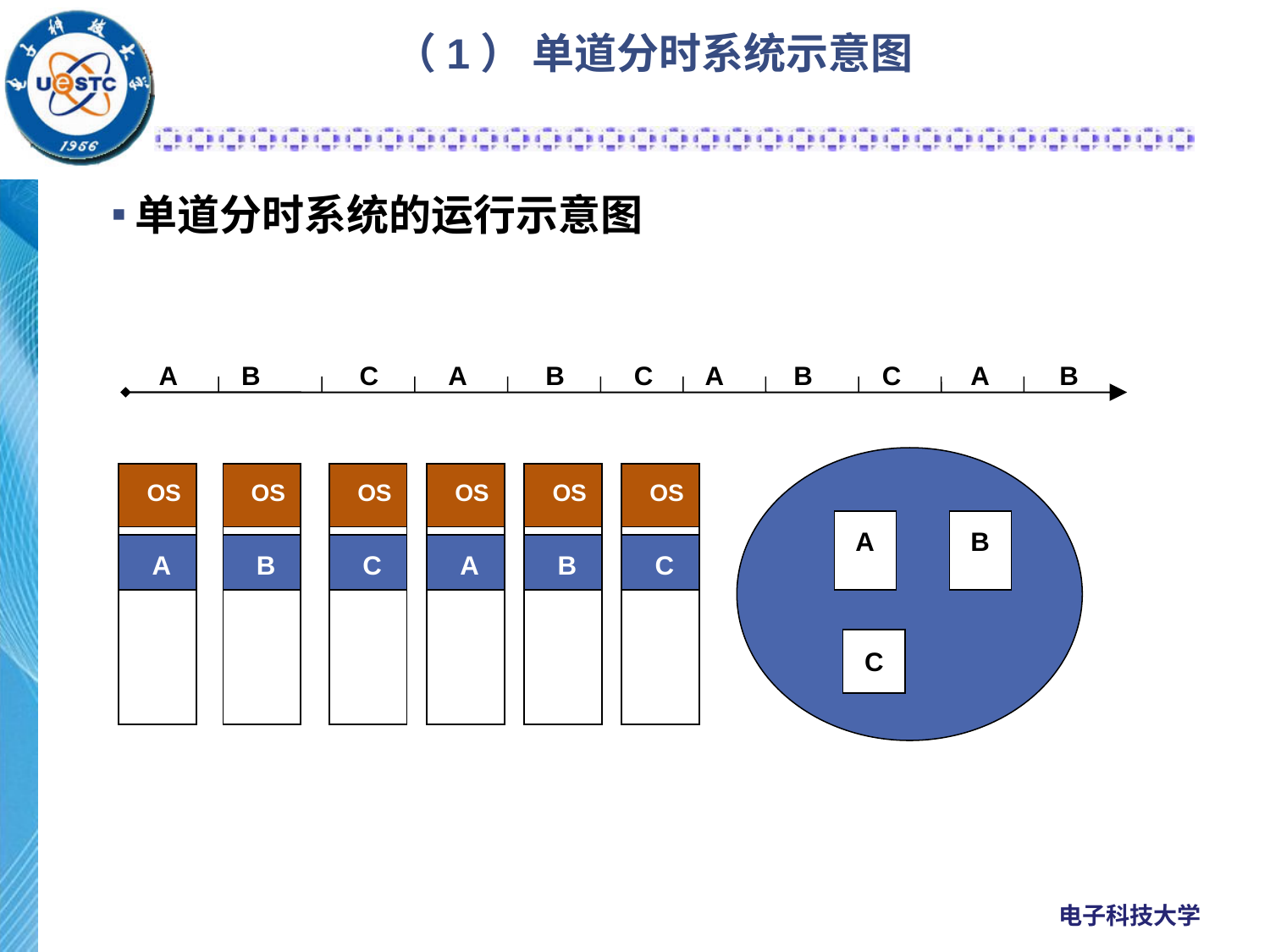

# （1） 单道分时系统示意图
单道分时系统的运行示意图
A
B

C
A
B
C
A
B
C
A
B

OS

A

OS
OS
OS
OS
OS

B
C
A
B
C

A
B
C